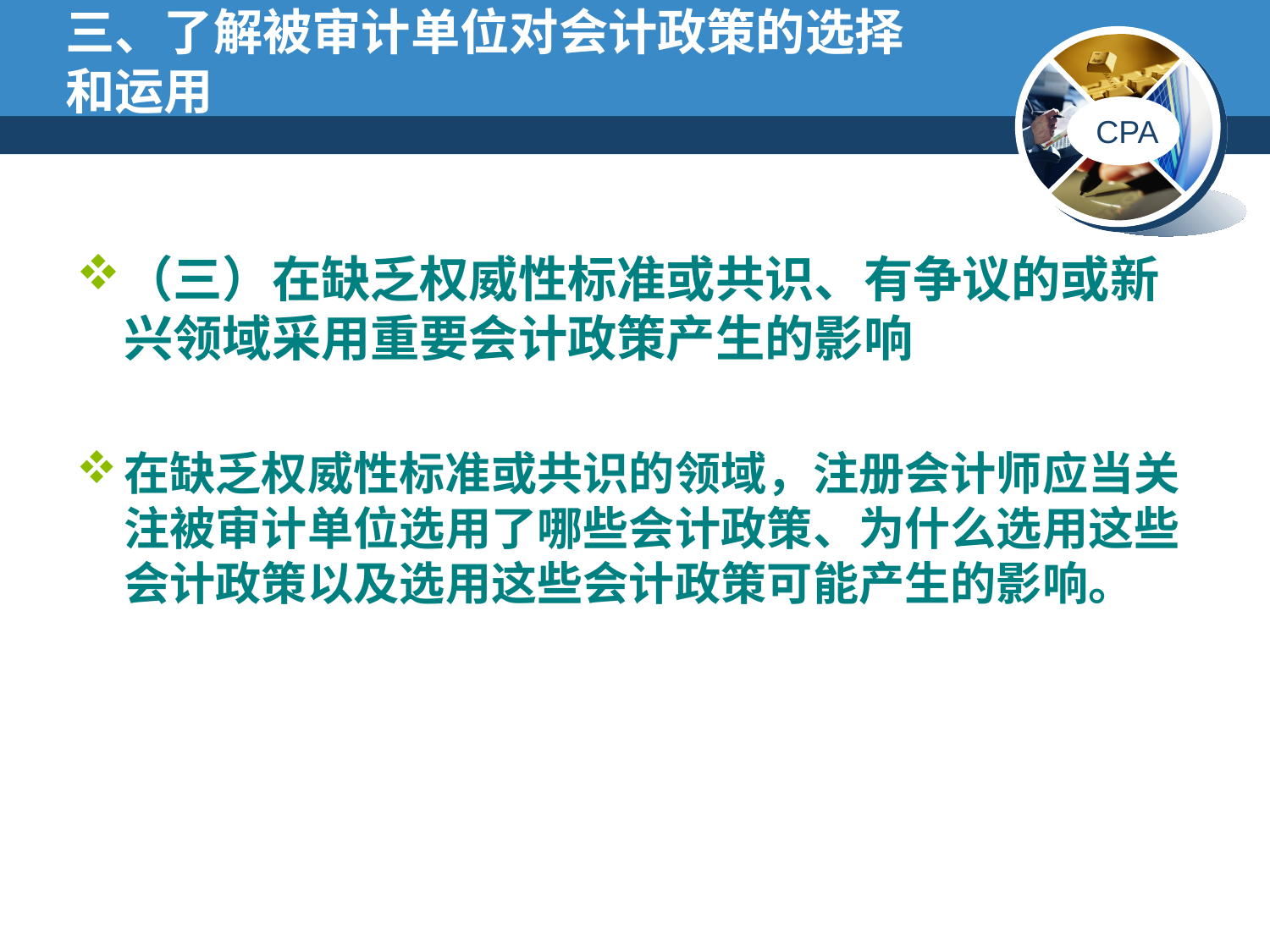

# 三、了解被审计单位对会计政策的选择和运用
（三）在缺乏权威性标准或共识、有争议的或新兴领域采用重要会计政策产生的影响

在缺乏权威性标准或共识的领域，注册会计师应当关注被审计单位选用了哪些会计政策、为什么选用这些会计政策以及选用这些会计政策可能产生的影响。